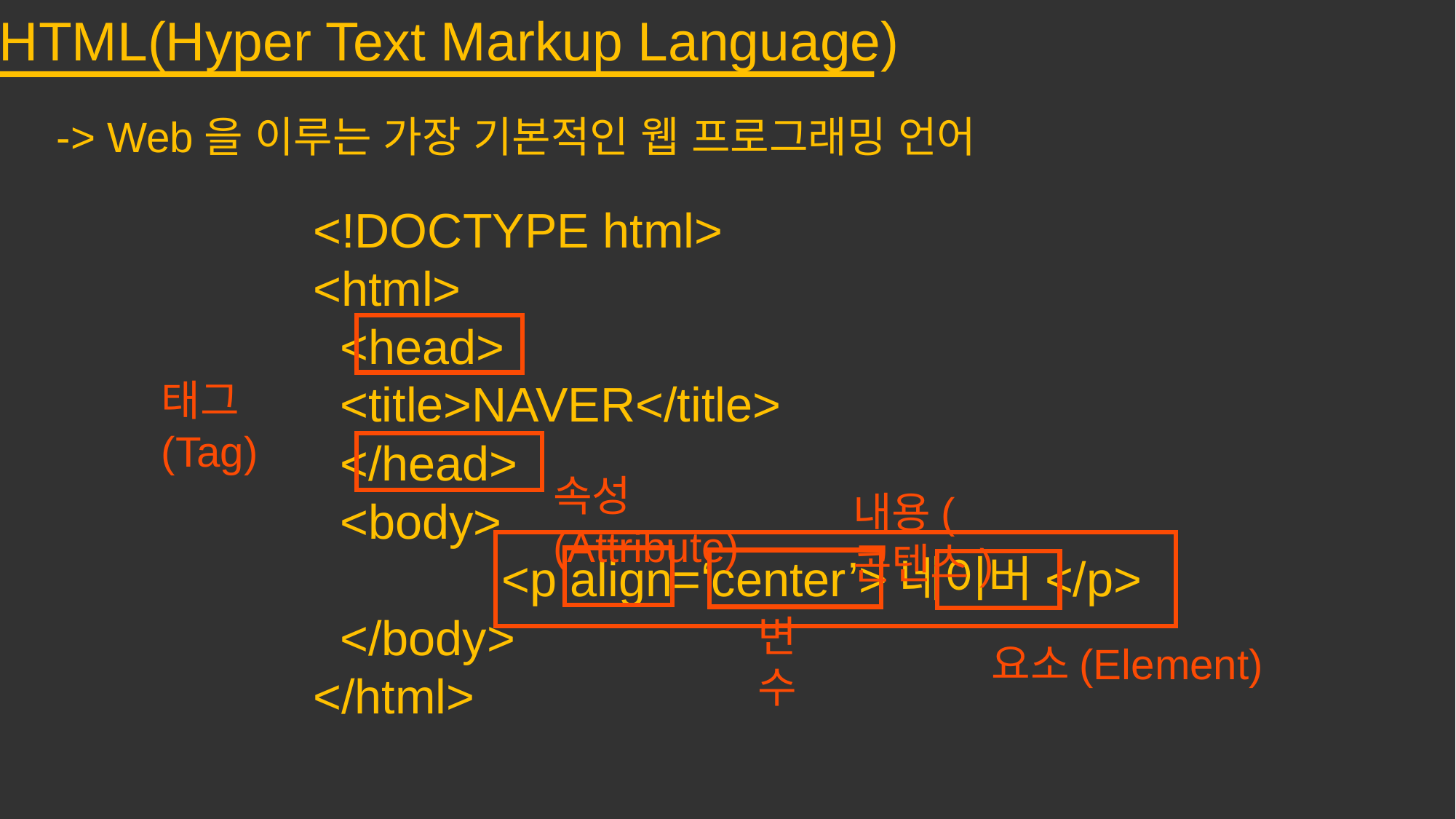

HTML(Hyper Text Markup Language)

-> Web을 이루는 가장 기본적인 웹 프로그래밍 언어
<!DOCTYPE html>
<html>
  <head>
  <title>NAVER</title>
  </head>
  <body>
              <p align=‘center’>네이버</p>
  </body>
</html>

태그(Tag)

속성(Attribute)
내용(콘텐츠)

변수
요소(Element)